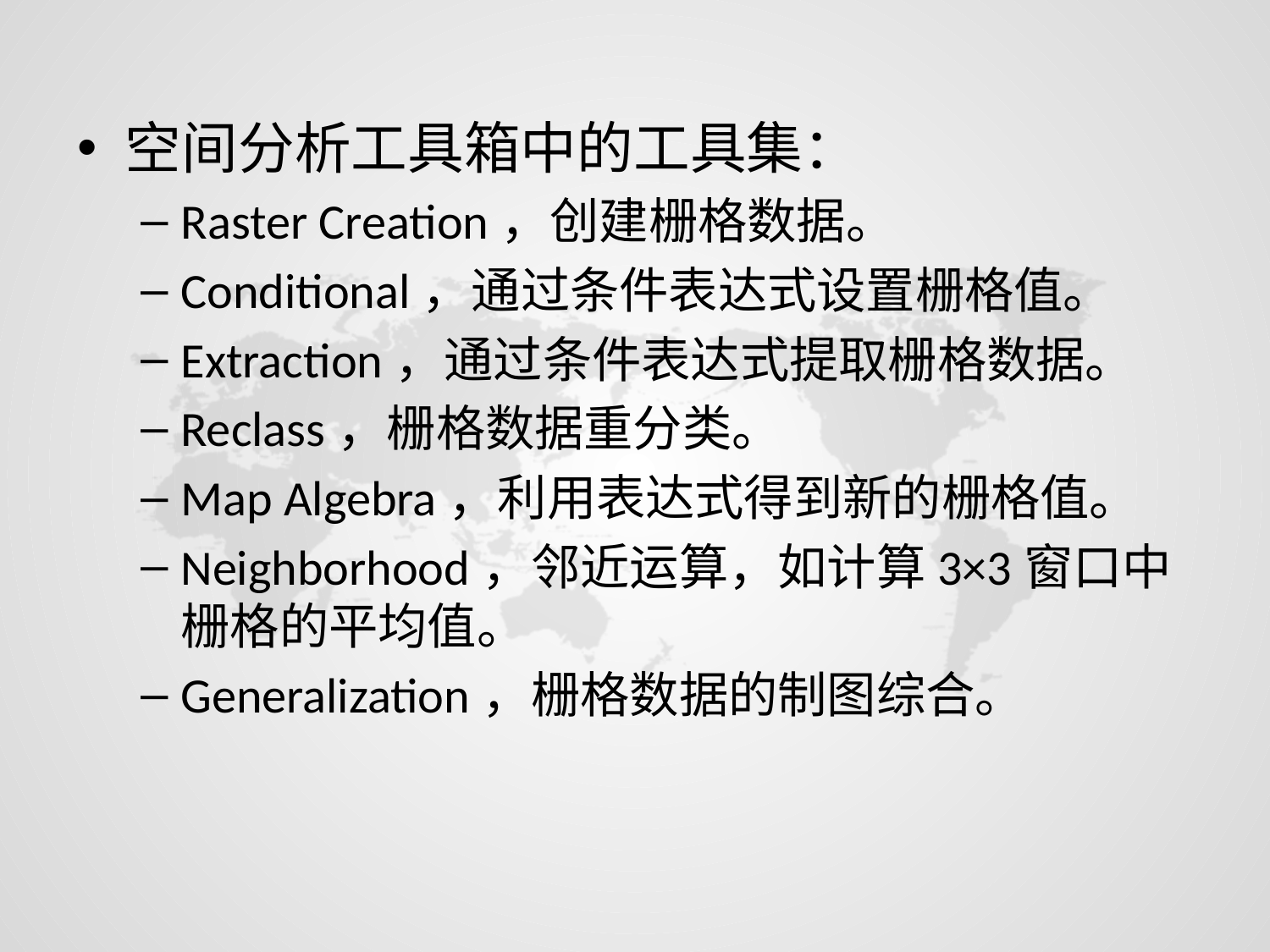

空间分析工具箱中的工具集：
Raster Creation，创建栅格数据。
Conditional，通过条件表达式设置栅格值。
Extraction，通过条件表达式提取栅格数据。
Reclass，栅格数据重分类。
Map Algebra，利用表达式得到新的栅格值。
Neighborhood，邻近运算，如计算3×3窗口中栅格的平均值。
Generalization，栅格数据的制图综合。